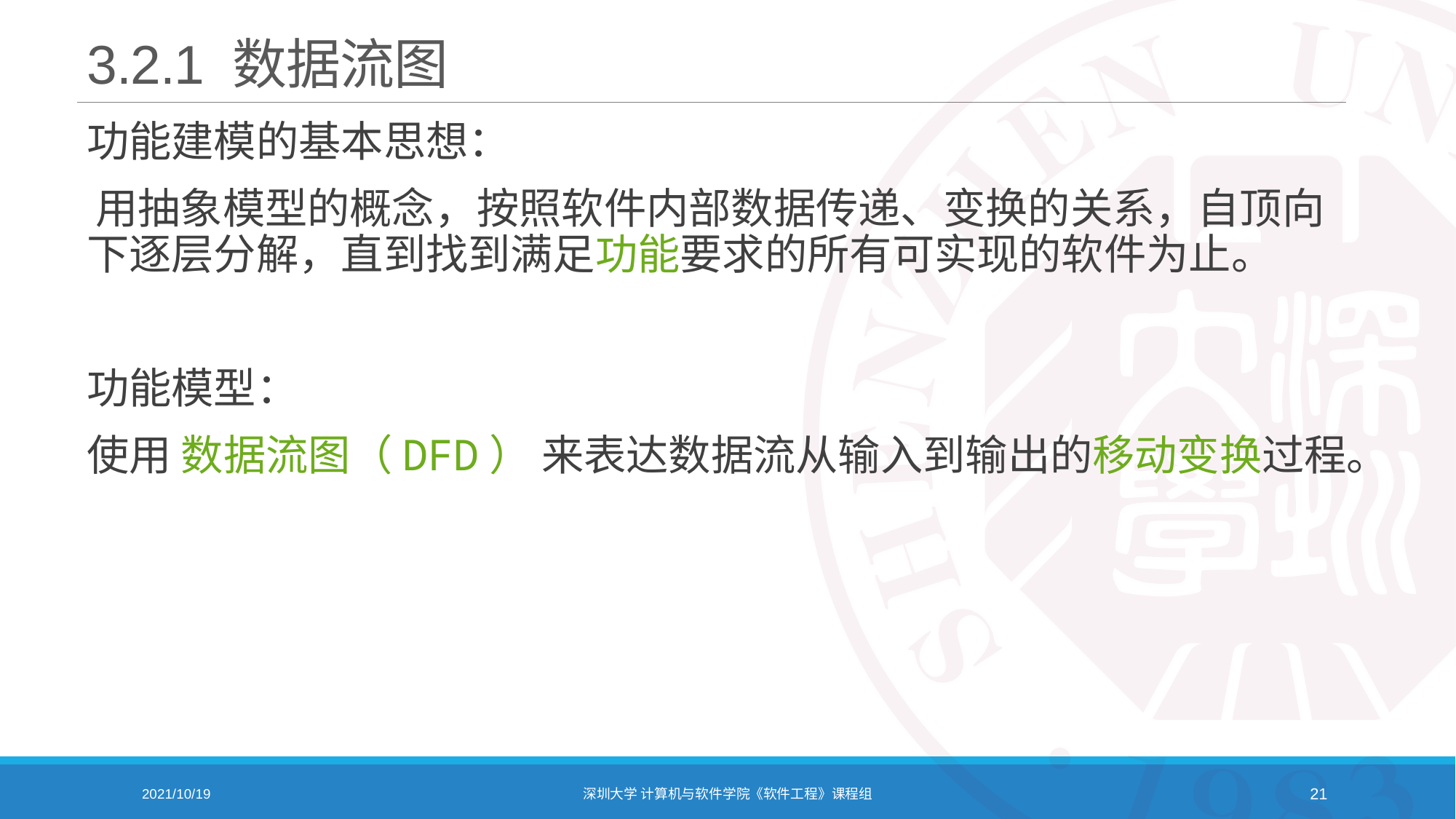

# 3.2.1 数据流图
功能建模的基本思想：
 用抽象模型的概念，按照软件内部数据传递、变换的关系，自顶向下逐层分解，直到找到满足功能要求的所有可实现的软件为止。

功能模型：
	使用 数据流图（DFD） 来表达数据流从输入到输出的移动变换过程。

2021/10/19
深圳大学 计算机与软件学院《软件工程》课程组
21